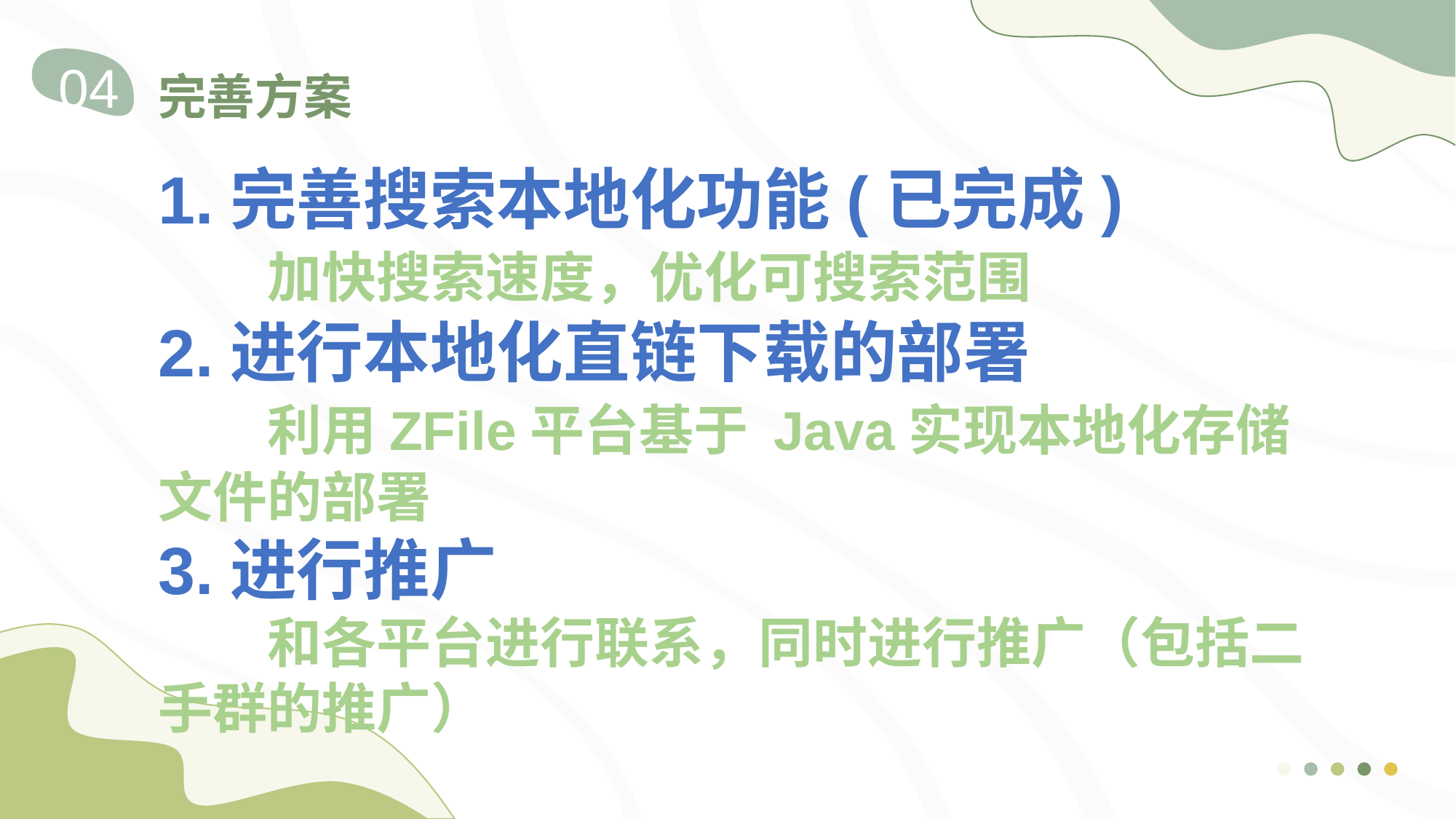

04
完善方案
1.完善搜索本地化功能(已完成)
	加快搜索速度，优化可搜索范围
2.进行本地化直链下载的部署
	利用ZFile平台基于 Java实现本地化存储文件的部署
3.进行推广
	和各平台进行联系，同时进行推广（包括二手群的推广）